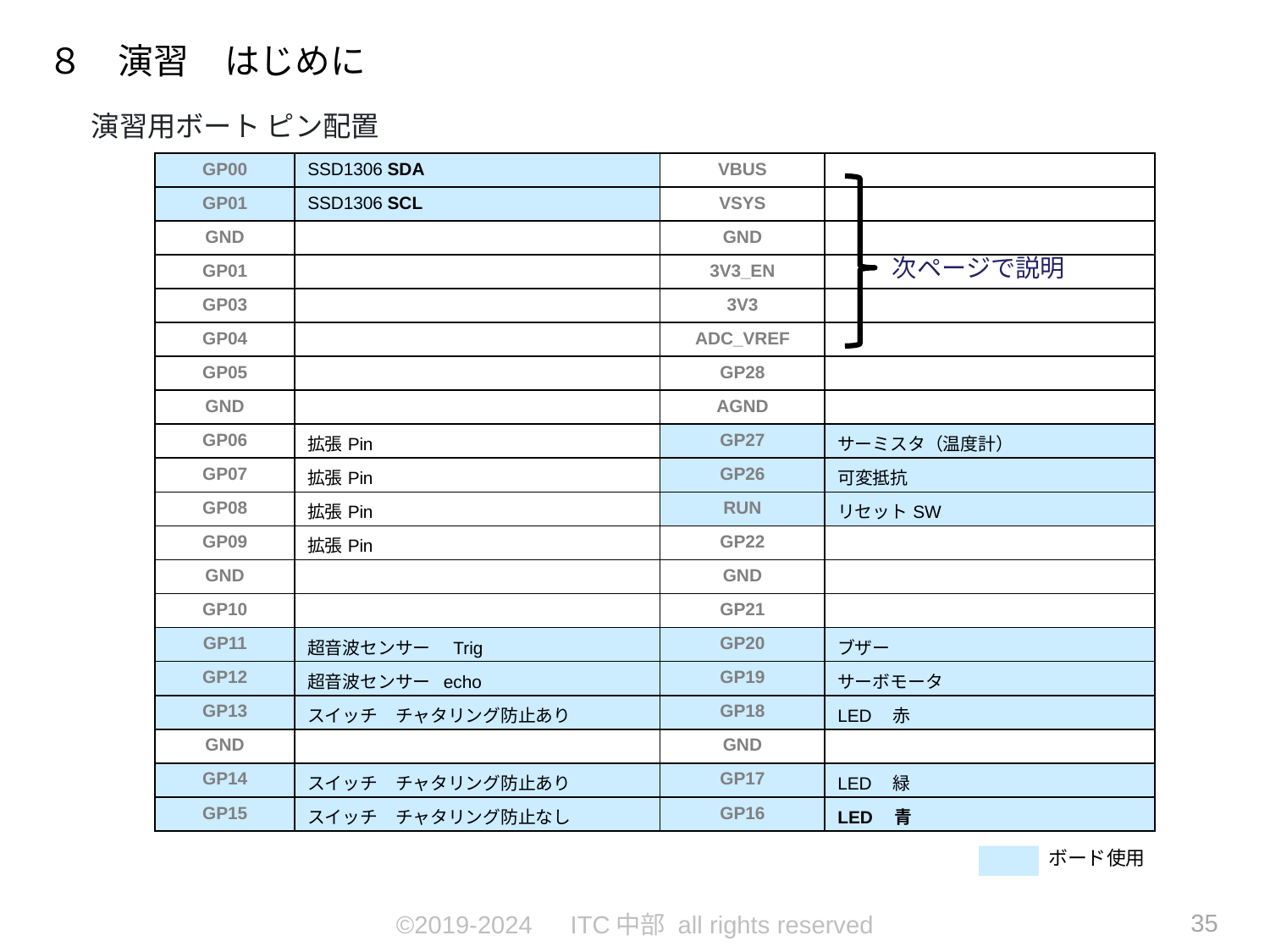

８　演習　はじめに
演習用ボート ピン配置
| GP00 | SSD1306 SDA | VBUS |  |
| --- | --- | --- | --- |
| GP01 | SSD1306 SCL | VSYS |  |
| GND |  | GND |  |
| GP01 |  | 3V3\_EN |  |
| GP03 |  | 3V3 |  |
| GP04 |  | ADC\_VREF |  |
| GP05 |  | GP28 |  |
| GND |  | AGND |  |
| GP06 | 拡張Pin | GP27 | サーミスタ（温度計） |
| GP07 | 拡張Pin | GP26 | 可変抵抗 |
| GP08 | 拡張Pin | RUN | リセットSW |
| GP09 | 拡張Pin | GP22 |  |
| GND |  | GND |  |
| GP10 |  | GP21 |  |
| GP11 | 超音波センサー　Trig | GP20 | ブザー |
| GP12 | 超音波センサー echo | GP19 | サーボモータ |
| GP13 | スイッチ　チャタリング防止あり | GP18 | LED　赤 |
| GND |  | GND |  |
| GP14 | スイッチ　チャタリング防止あり | GP17 | LED　緑 |
| GP15 | スイッチ　チャタリング防止なし | GP16 | LED　青 |

次ページで説明
ボード使用